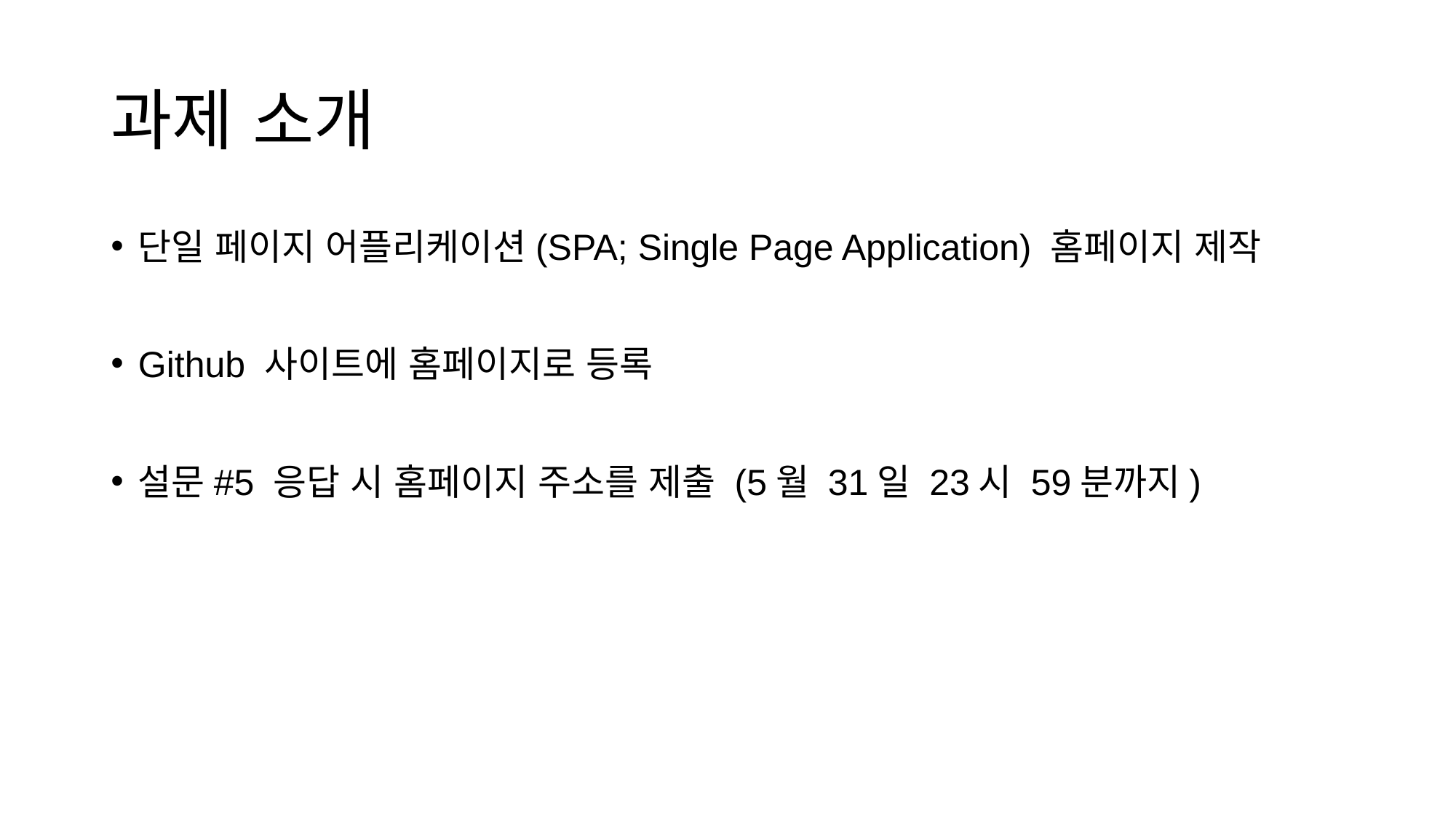

# 과제 소개
단일 페이지 어플리케이션(SPA; Single Page Application) 홈페이지 제작

Github 사이트에 홈페이지로 등록

설문#5 응답 시 홈페이지 주소를 제출 (5월 31일 23시 59분까지)